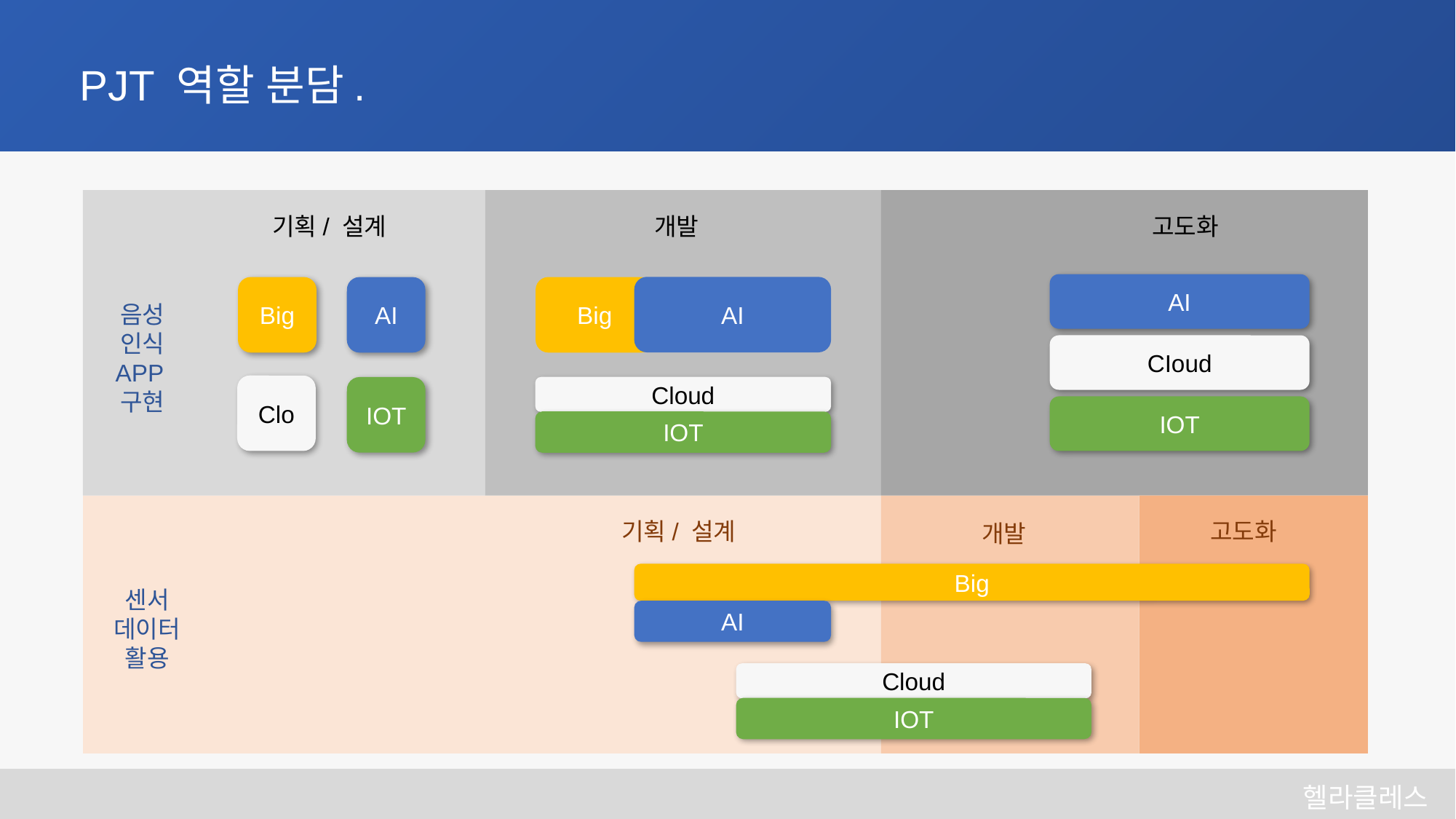

PJT 역할 분담.

기획/ 설계
개발
고도화
AI
AI
Big
Big
AI
음성인식
APP구현
CIoud
Clo
Cloud
IOT
IOT
IOT

기획/ 설계
고도화
개발
Big
센서
데이터
활용
AI
Cloud
IOT